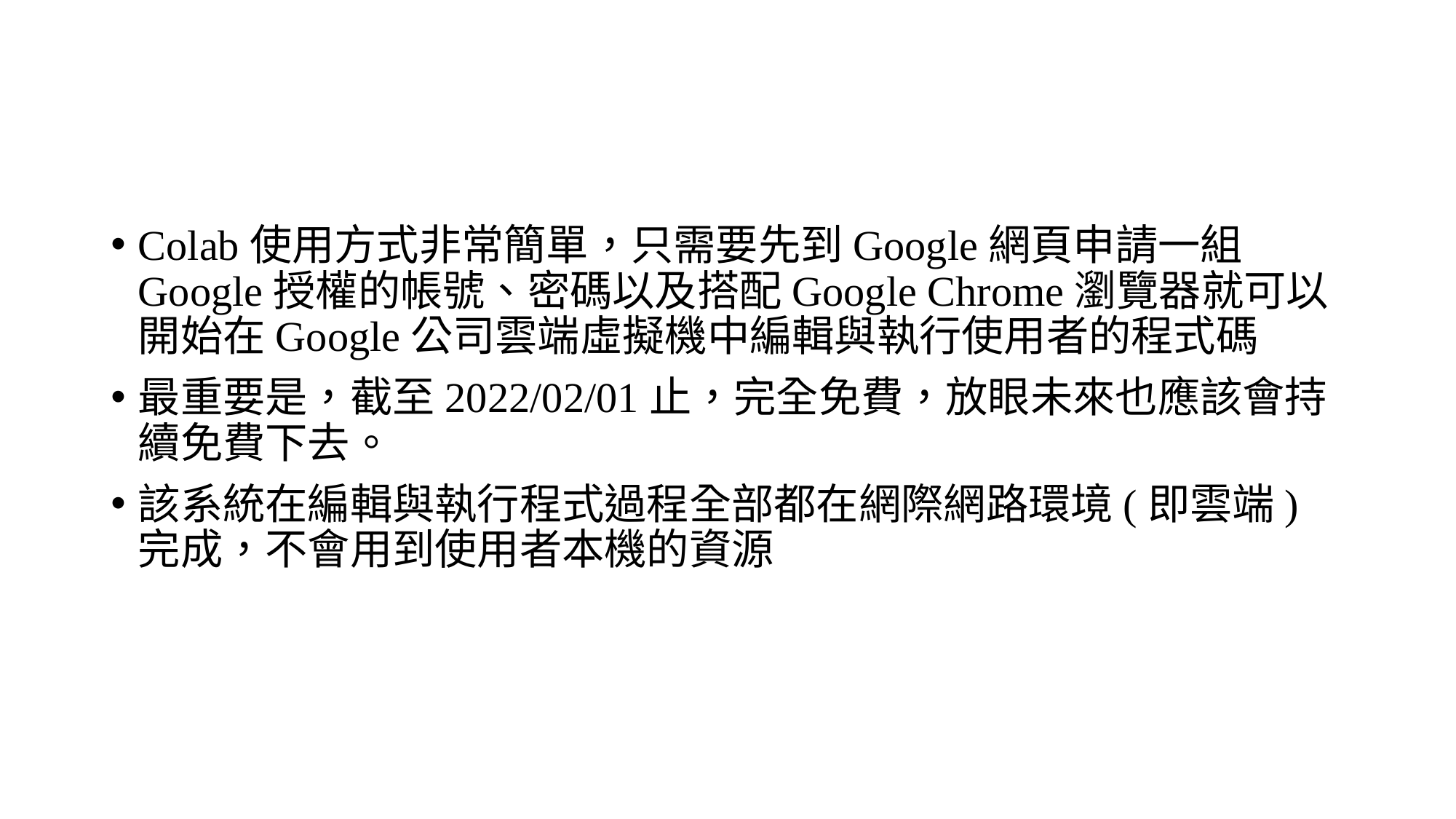

#
Colab使用方式非常簡單，只需要先到Google網頁申請一組Google授權的帳號、密碼以及搭配Google Chrome瀏覽器就可以開始在Google公司雲端虛擬機中編輯與執行使用者的程式碼
最重要是，截至2022/02/01止，完全免費，放眼未來也應該會持續免費下去。
該系統在編輯與執行程式過程全部都在網際網路環境(即雲端)完成，不會用到使用者本機的資源